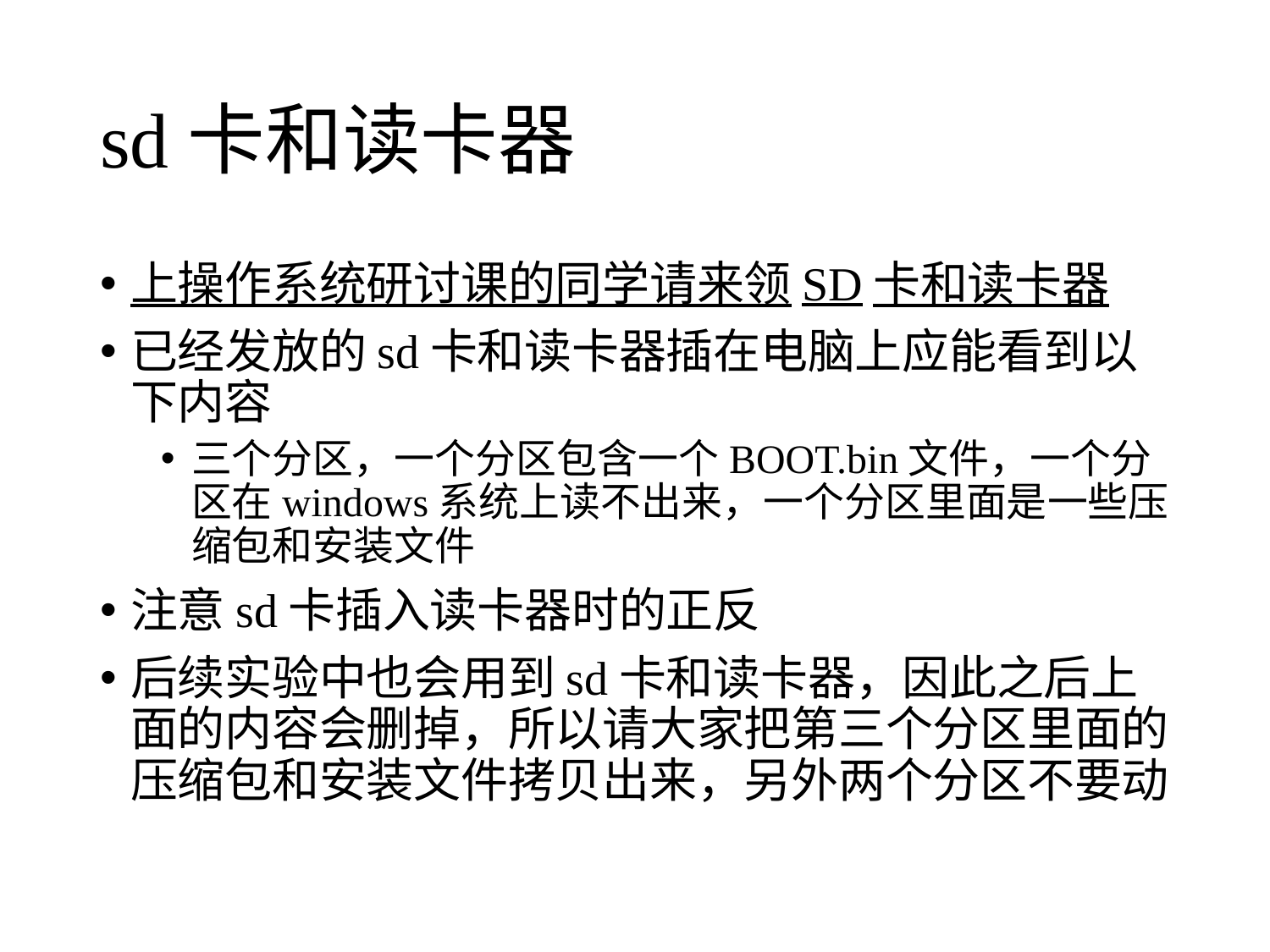

# sd卡和读卡器
上操作系统研讨课的同学请来领SD卡和读卡器
已经发放的sd卡和读卡器插在电脑上应能看到以下内容
三个分区，一个分区包含一个BOOT.bin文件，一个分区在windows系统上读不出来，一个分区里面是一些压缩包和安装文件
注意sd卡插入读卡器时的正反
后续实验中也会用到sd卡和读卡器，因此之后上面的内容会删掉，所以请大家把第三个分区里面的压缩包和安装文件拷贝出来，另外两个分区不要动